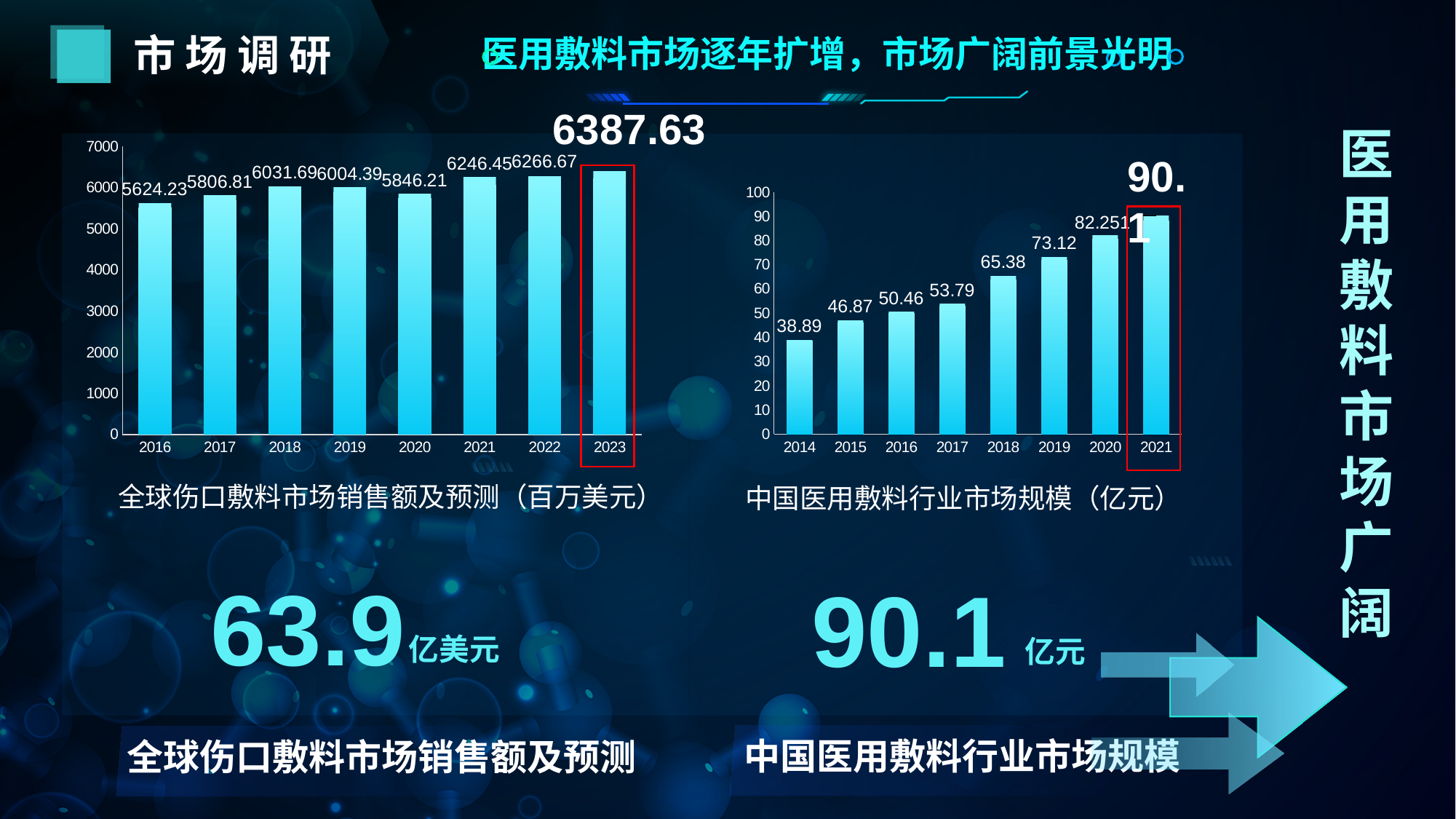

市 场 调 研

医用敷料市场逐年扩增，市场广阔前景光明

### Chart

| Category |
|---|
6387.63

### Chart

| Category |
|---|
医用敷料
市场广阔

[unsupported chart]

90.1

[unsupported chart]

全球伤口敷料市场销售额及预测（百万美元）
中国医用敷料行业市场规模（亿元）

63.9
亿美元

90.1
亿元

中国医用敷料行业市场规模
全球伤口敷料市场销售额及预测